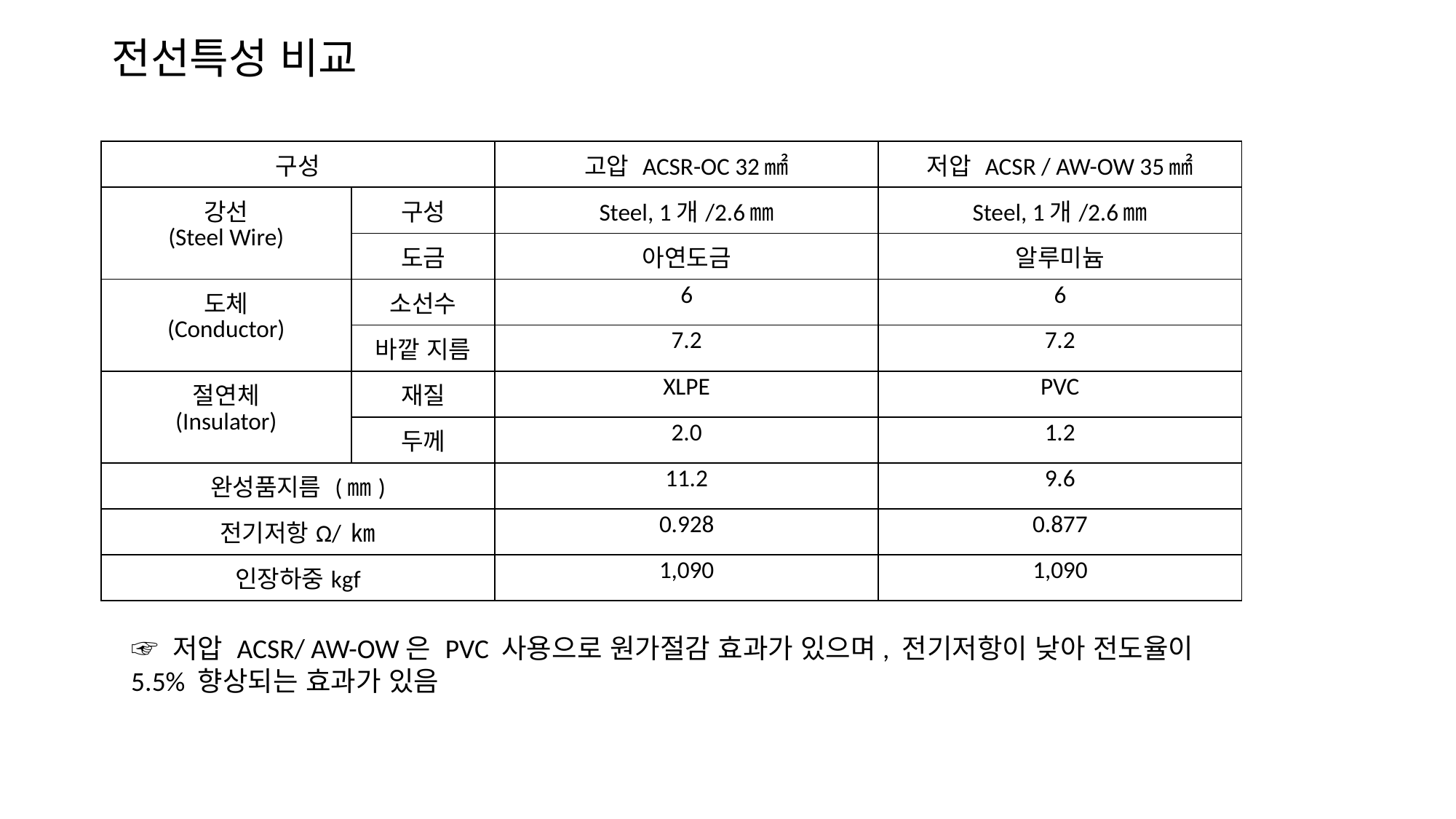

# 전선특성 비교
| 구성 |  | 고압 ACSR-OC 32㎟ | 저압 ACSR / AW-OW 35㎟ |
| --- | --- | --- | --- |
| 강선 (Steel Wire) | 구성 | Steel, 1개/2.6㎜ | Steel, 1개/2.6㎜ |
|  | 도금 | 아연도금 | 알루미늄 |
| 도체 (Conductor) | 소선수 | 6 | 6 |
|  | 바깥 지름 | 7.2 | 7.2 |
| 절연체 (Insulator) | 재질 | XLPE | PVC |
|  | 두께 | 2.0 | 1.2 |
| 완성품지름 (㎜) |  | 11.2 | 9.6 |
| 전기저항Ω/ ㎞ |  | 0.928 | 0.877 |
| 인장하중kgf |  | 1,090 | 1,090 |
☞ 저압 ACSR/ AW-OW은 PVC 사용으로 원가절감 효과가 있으며, 전기저항이 낮아 전도율이
5.5% 향상되는 효과가 있음